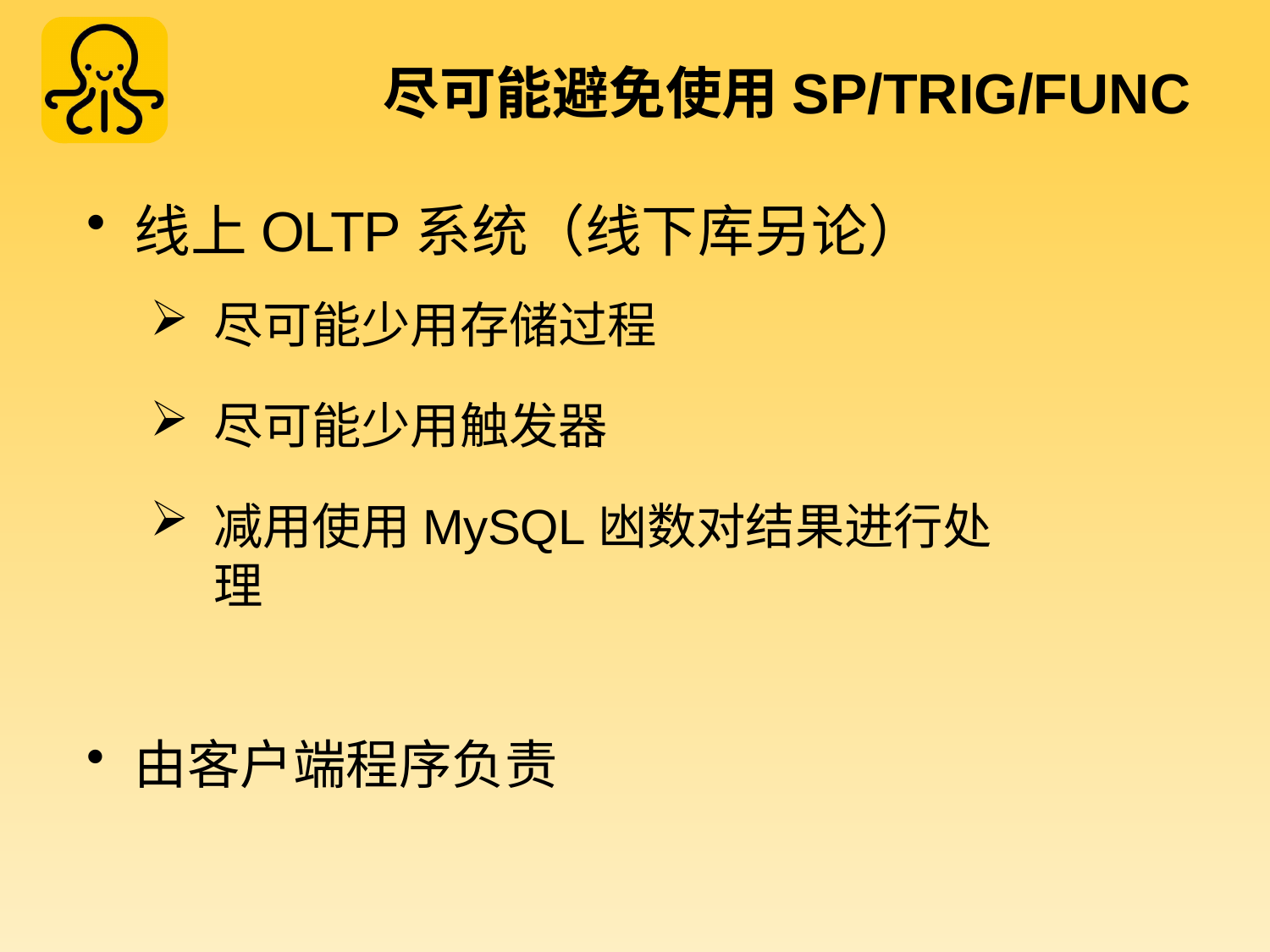

# 尽可能避免使用SP/TRIG/FUNC
线上OLTP系统（线下库另论）
尽可能少用存储过程
尽可能少用触发器
减用使用MySQL凼数对结果进行处理

由客户端程序负责